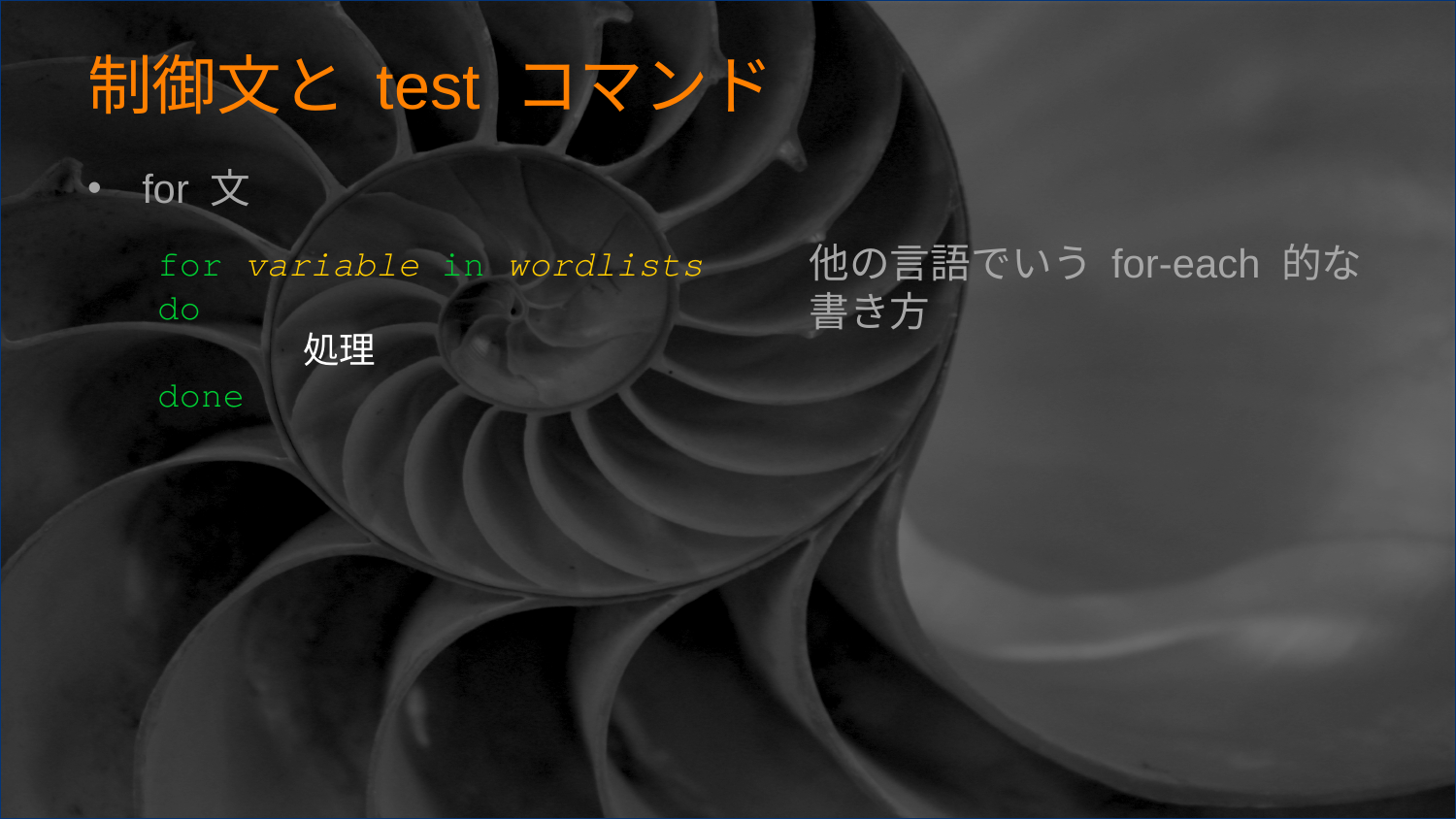

# 制御文と test コマンド
for 文

他の言語でいう for-each 的な
書き方
for variable in wordlists
do
	処理
done